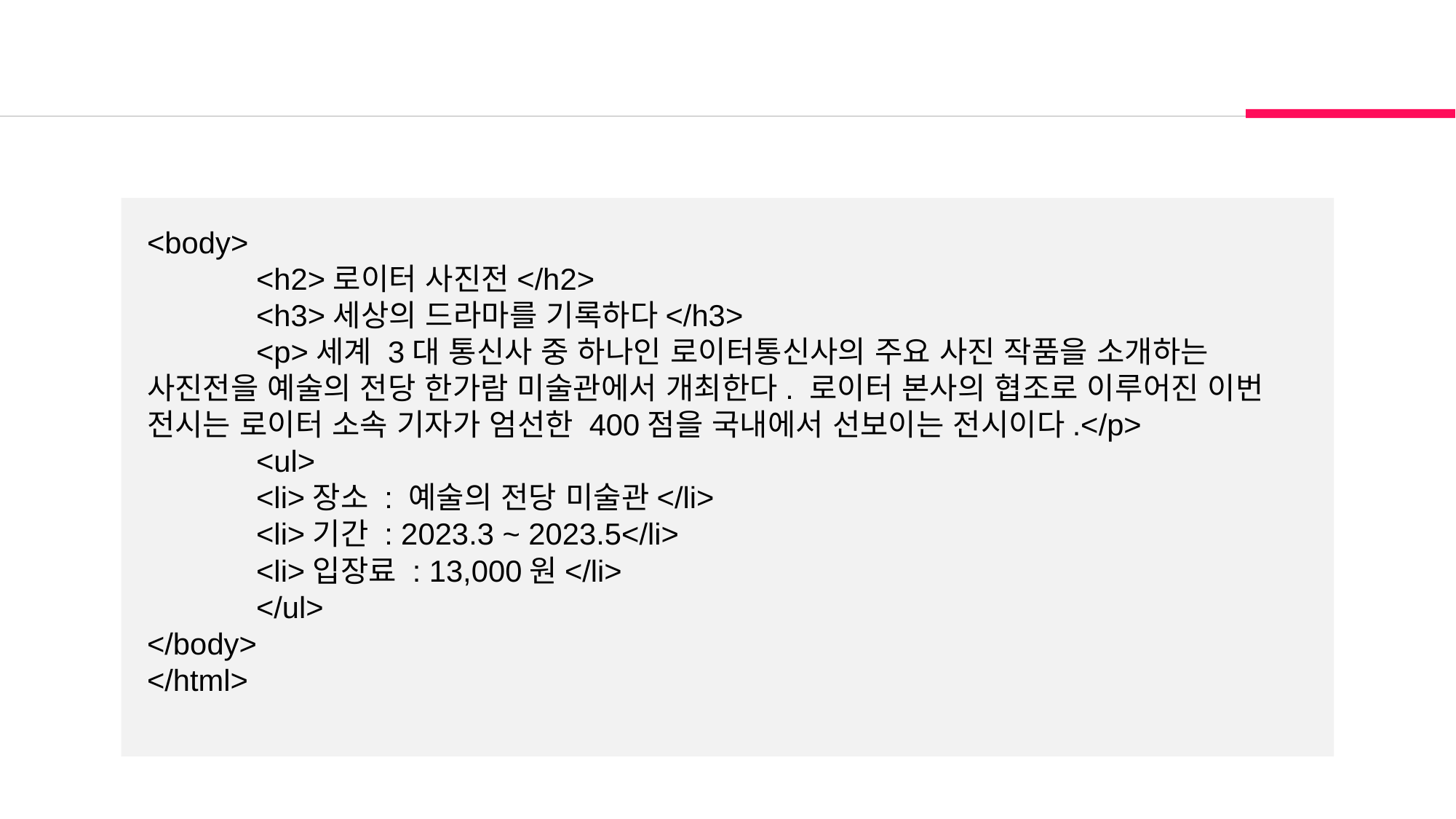

<body>
	<h2>로이터 사진전</h2>
	<h3>세상의 드라마를 기록하다</h3>
	<p>세계 3대 통신사 중 하나인 로이터통신사의 주요 사진 작품을 소개하는 사진전을 예술의 전당 한가람 미술관에서 개최한다. 로이터 본사의 협조로 이루어진 이번 전시는 로이터 소속 기자가 엄선한 400점을 국내에서 선보이는 전시이다.</p>
	<ul>
	<li>장소 : 예술의 전당 미술관</li>
	<li>기간 : 2023.3 ~ 2023.5</li>
	<li>입장료 : 13,000원</li>
	</ul>
</body>
</html>